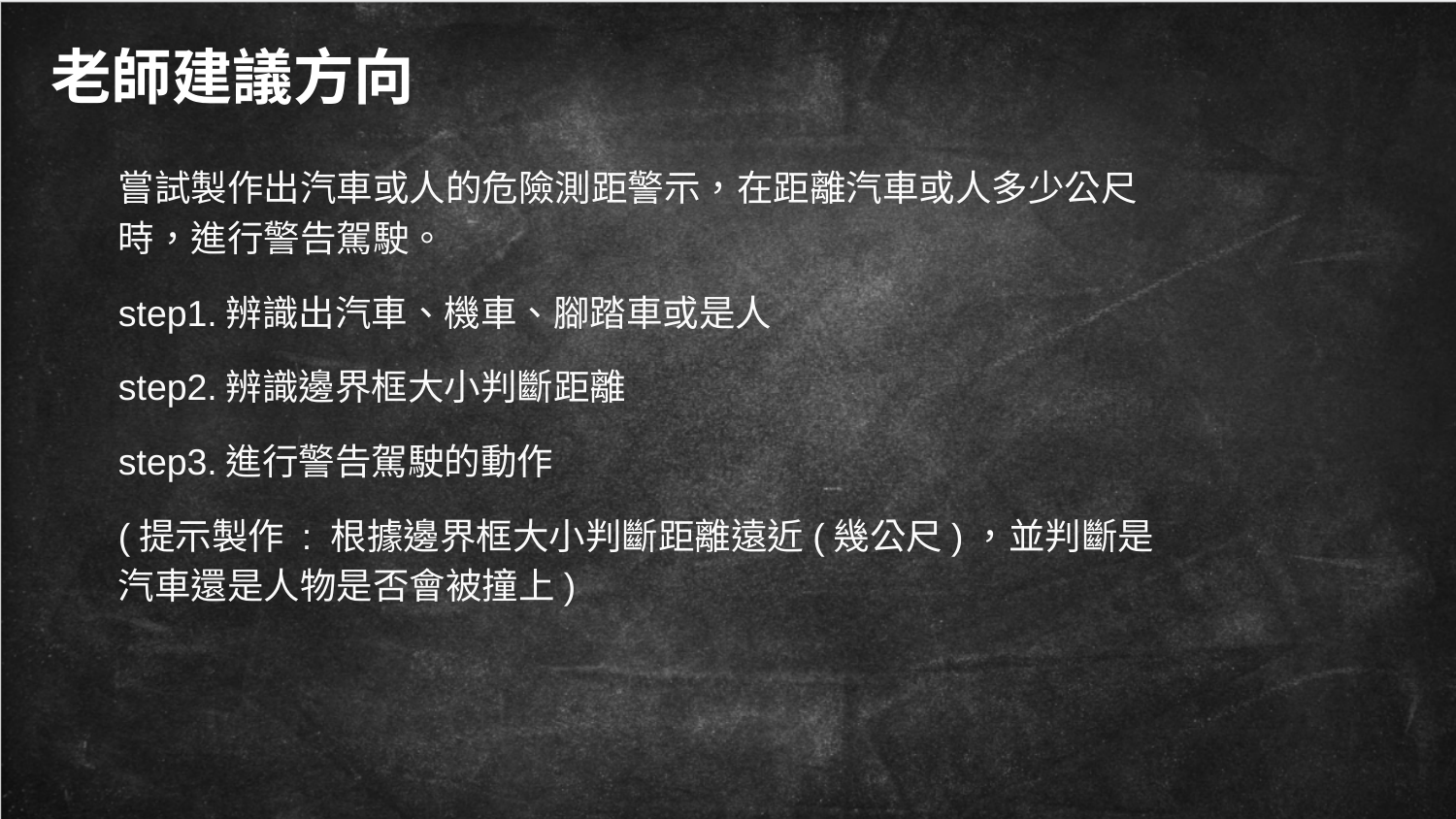

老師建議方向
嘗試製作出汽車或人的危險測距警示，在距離汽車或人多少公尺時，進行警告駕駛。
step1.辨識出汽車、機車、腳踏車或是人
step2.辨識邊界框大小判斷距離
step3.進行警告駕駛的動作
(提示製作 : 根據邊界框大小判斷距離遠近(幾公尺)，並判斷是汽車還是人物是否會被撞上)